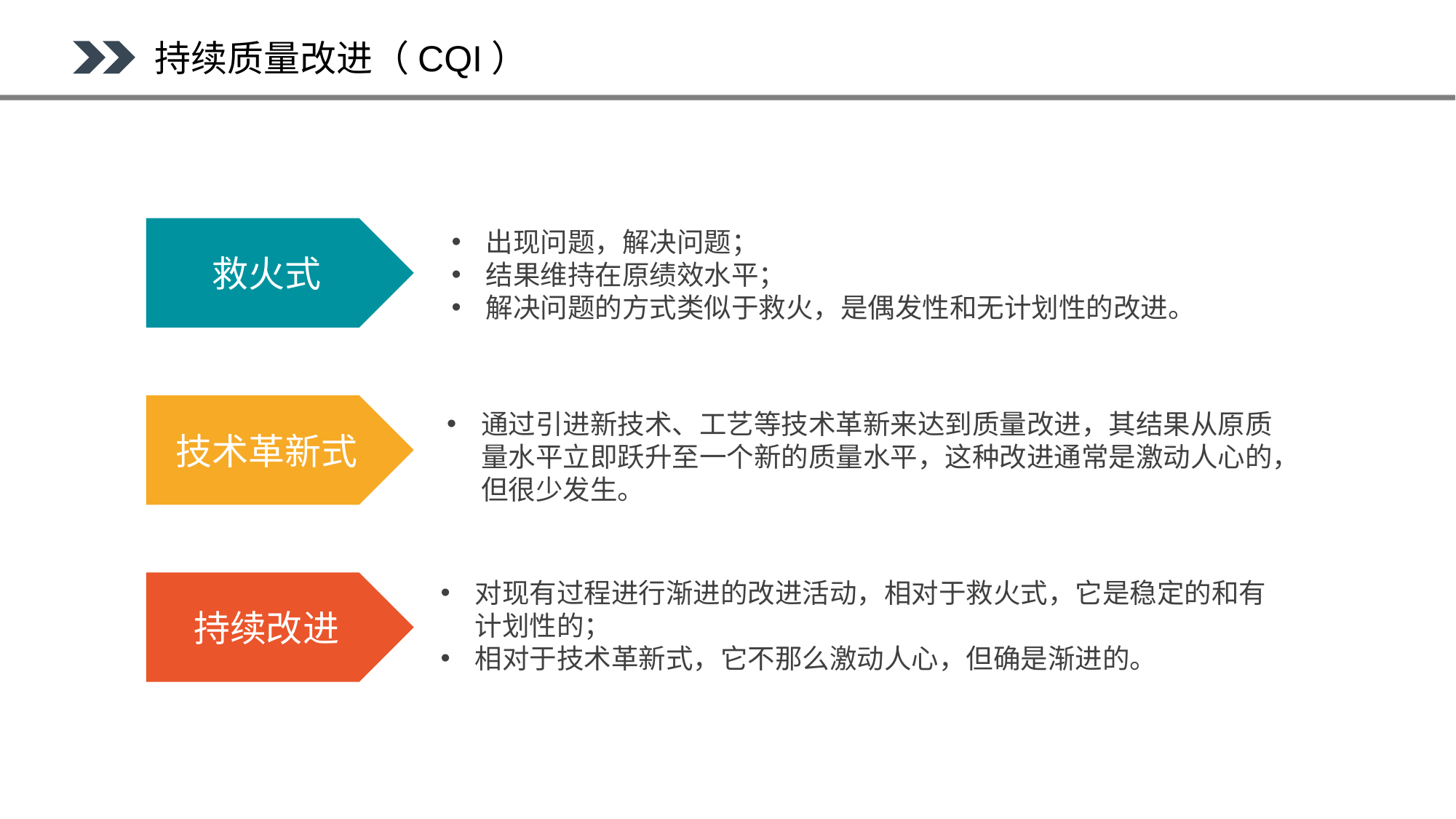

持续质量改进（CQI）

救火式
出现问题，解决问题；
结果维持在原绩效水平；
解决问题的方式类似于救火，是偶发性和无计划性的改进。
技术革新式
通过引进新技术、工艺等技术革新来达到质量改进，其结果从原质量水平立即跃升至一个新的质量水平，这种改进通常是激动人心的，但很少发生。
对现有过程进行渐进的改进活动，相对于救火式，它是稳定的和有计划性的；
相对于技术革新式，它不那么激动人心，但确是渐进的。
持续改进